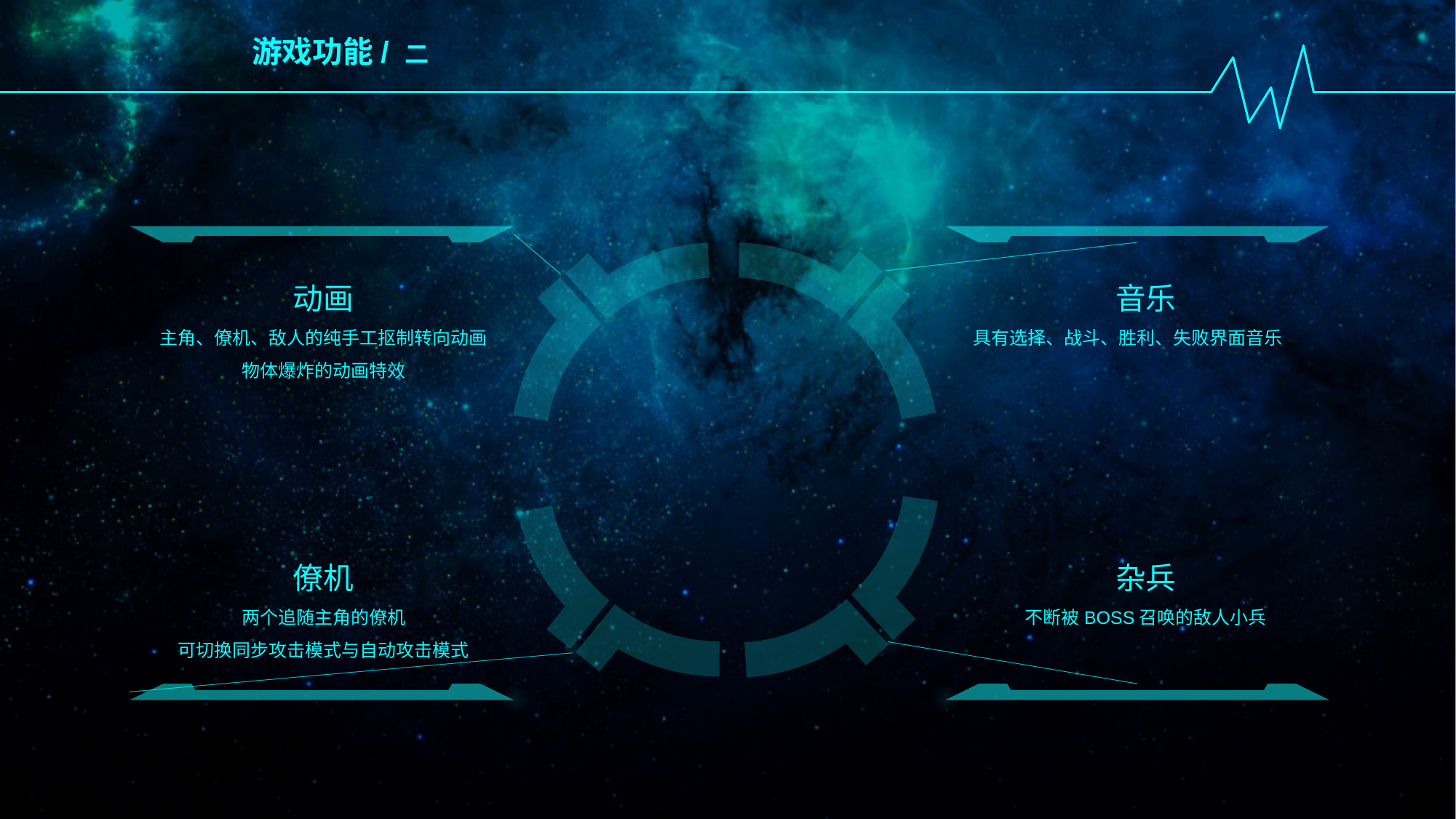

游戏功能/ 二

动画
主角、僚机、敌人的纯手工抠制转向动画
物体爆炸的动画特效

音乐
具有选择、战斗、胜利、失败界面音乐
僚机
两个追随主角的僚机
可切换同步攻击模式与自动攻击模式

杂兵
不断被BOSS召唤的敌人小兵